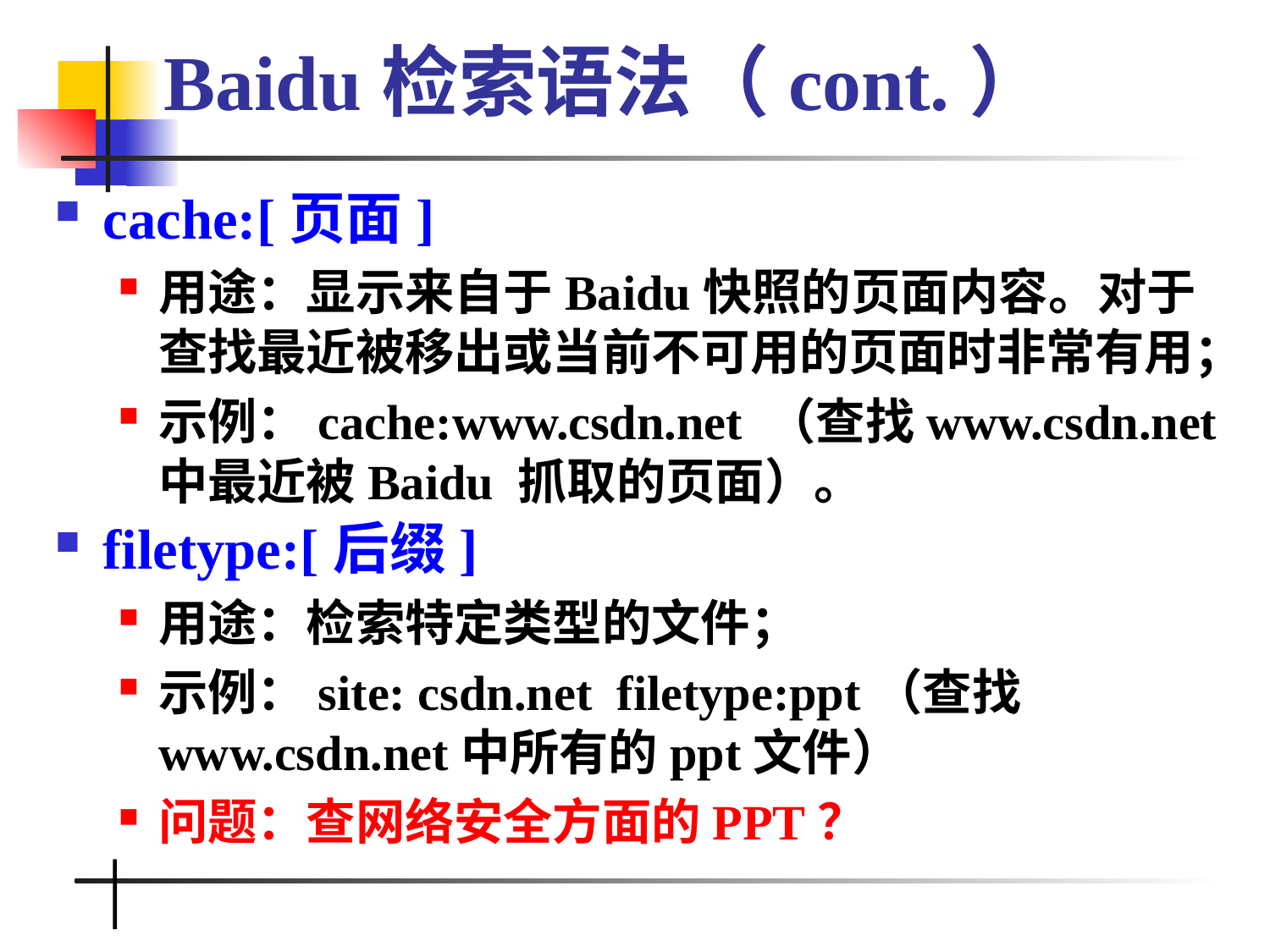

# Baidu检索语法（cont.）
cache:[页面]
用途：显示来自于Baidu快照的页面内容。对于查找最近被移出或当前不可用的页面时非常有用；
示例：cache:www.csdn.net （查找www.csdn.net中最近被Baidu 抓取的页面）。
filetype:[后缀]
用途：检索特定类型的文件；
示例：site: csdn.net  filetype:ppt（查找www.csdn.net中所有的ppt文件）
问题：查网络安全方面的PPT？